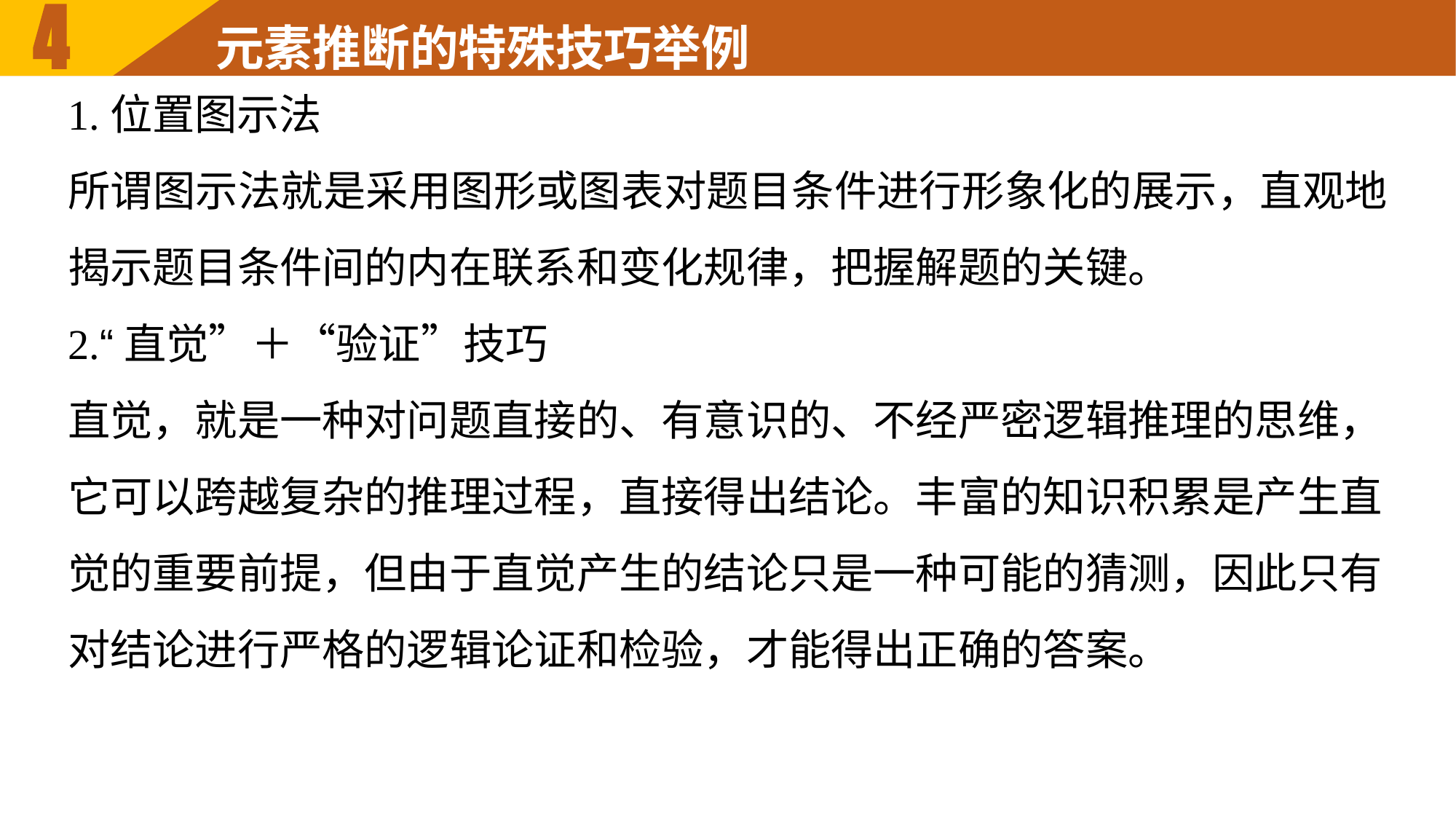

4
元素推断的特殊技巧举例

1.位置图示法
所谓图示法就是采用图形或图表对题目条件进行形象化的展示，直观地揭示题目条件间的内在联系和变化规律，把握解题的关键。
2.“直觉”＋“验证”技巧
直觉，就是一种对问题直接的、有意识的、不经严密逻辑推理的思维，它可以跨越复杂的推理过程，直接得出结论。丰富的知识积累是产生直觉的重要前提，但由于直觉产生的结论只是一种可能的猜测，因此只有对结论进行严格的逻辑论证和检验，才能得出正确的答案。